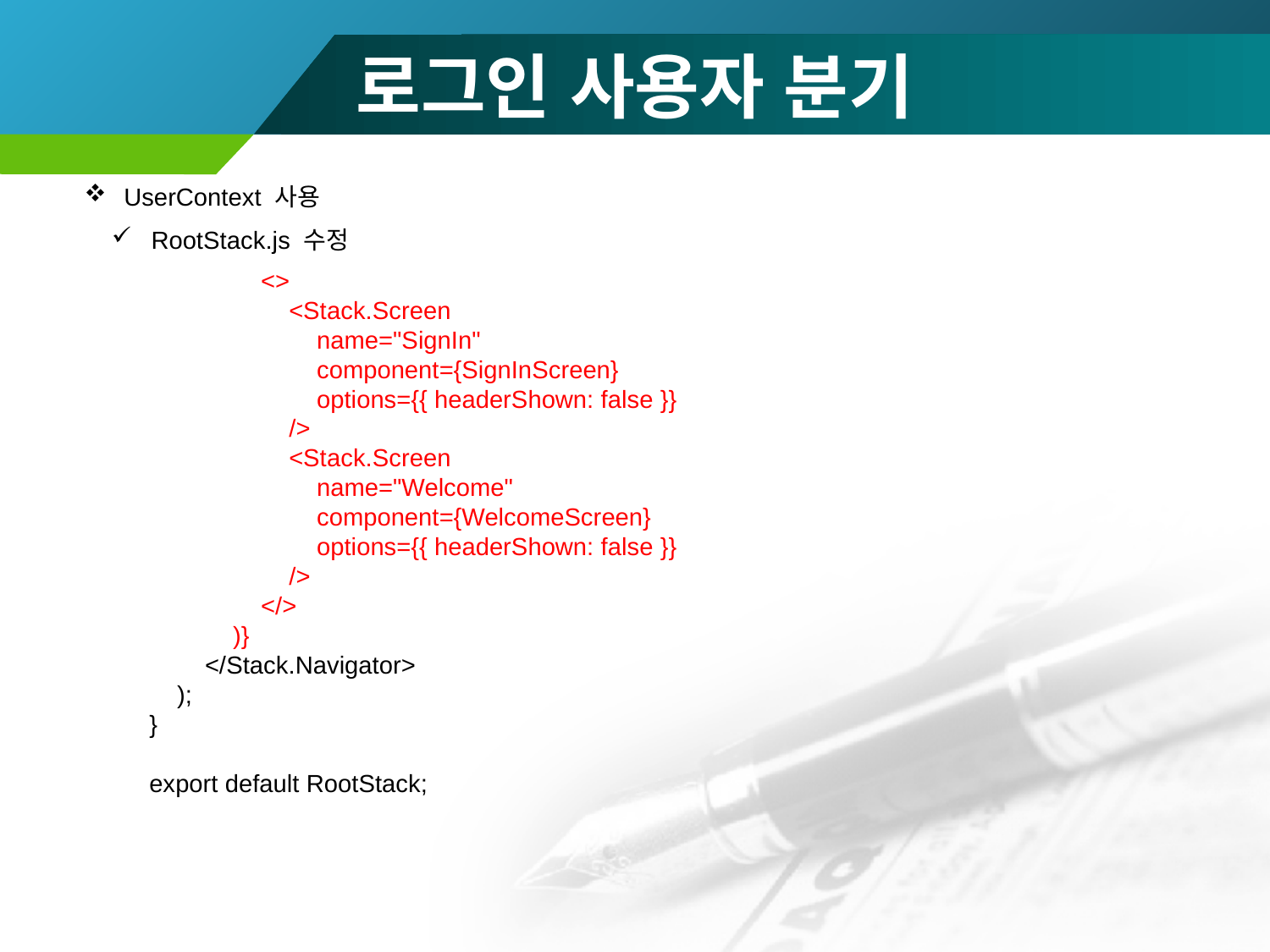

# 로그인 사용자 분기
UserContext 사용
RootStack.js 수정
                <>
                    <Stack.Screen
                        name="SignIn"
                        component={SignInScreen}
                        options={{ headerShown: false }}
                    />
                    <Stack.Screen
                        name="Welcome"
                        component={WelcomeScreen}
                        options={{ headerShown: false }}
                    />
                </>
            )}
        </Stack.Navigator>
    );
}

export default RootStack;